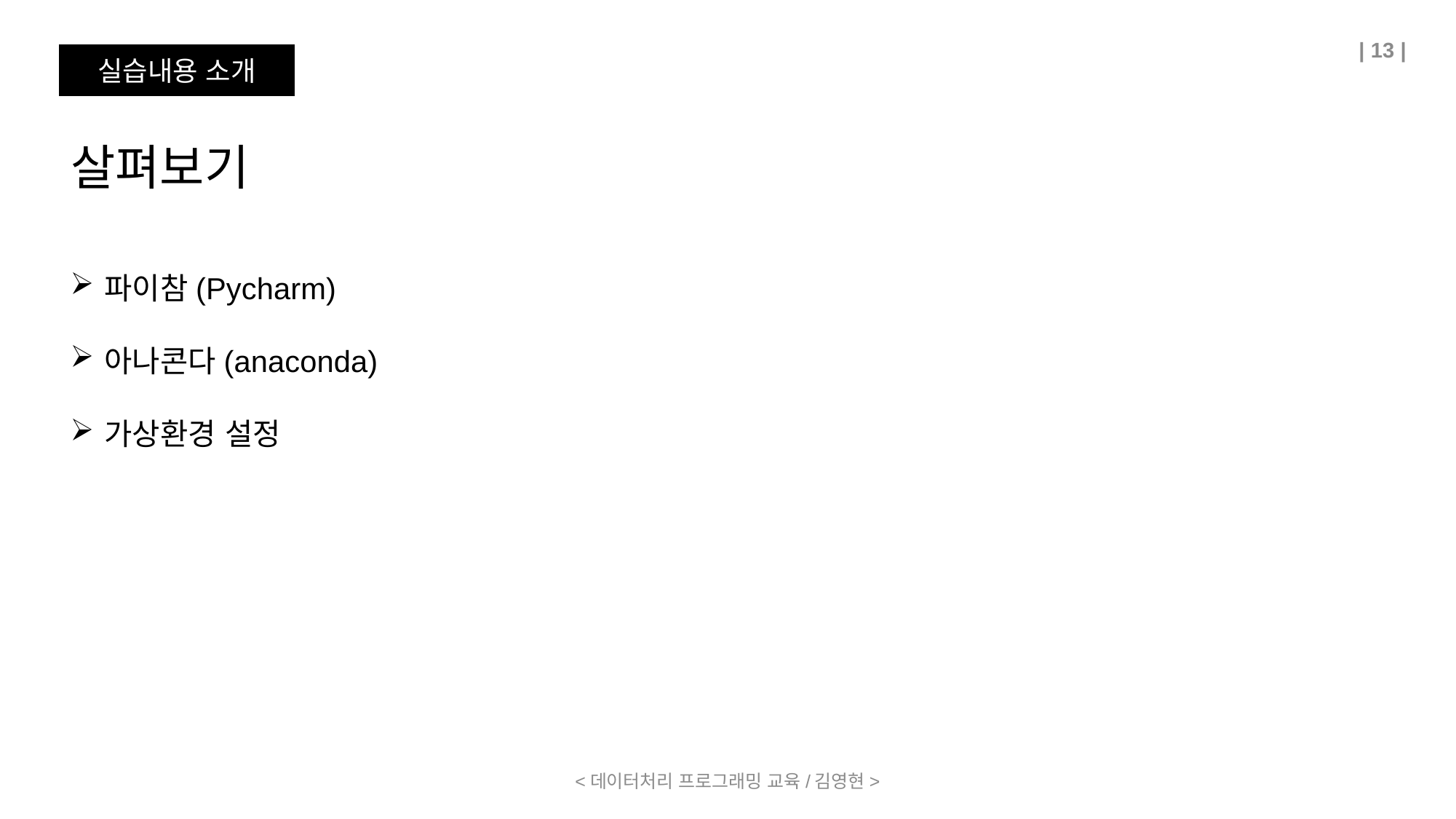

| 13 |
실습내용 소개
살펴보기
파이참(Pycharm)
아나콘다(anaconda)
가상환경 설정
<데이터처리 프로그래밍 교육/김영현>